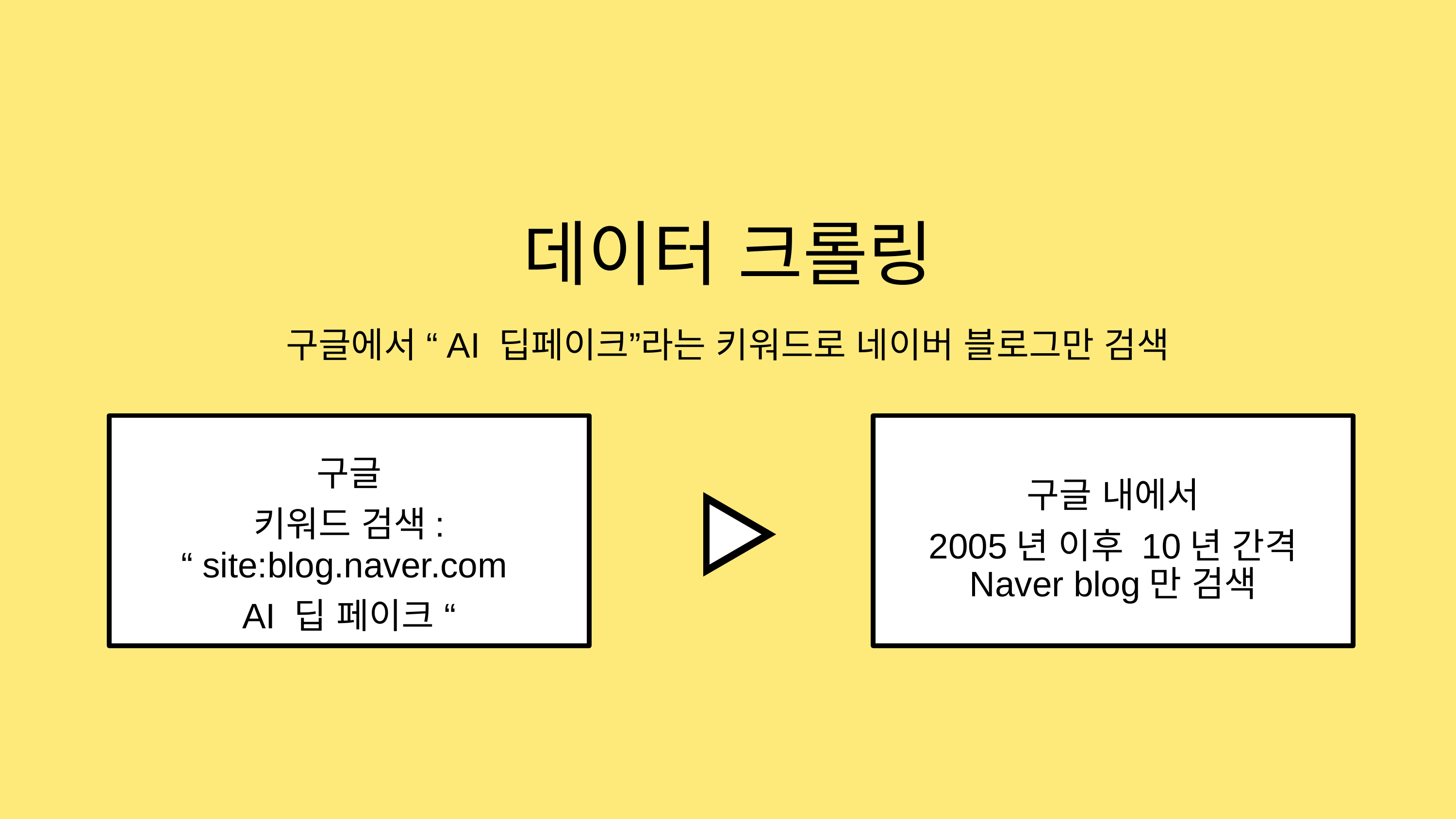

데이터 크롤링
구글에서 “AI 딥페이크”라는 키워드로 네이버 블로그만 검색

구글
키워드 검색:
“ site:blog.naver.com
AI 딥 페이크 “

구글 내에서
2005년 이후 10년 간격
Naver blog만 검색